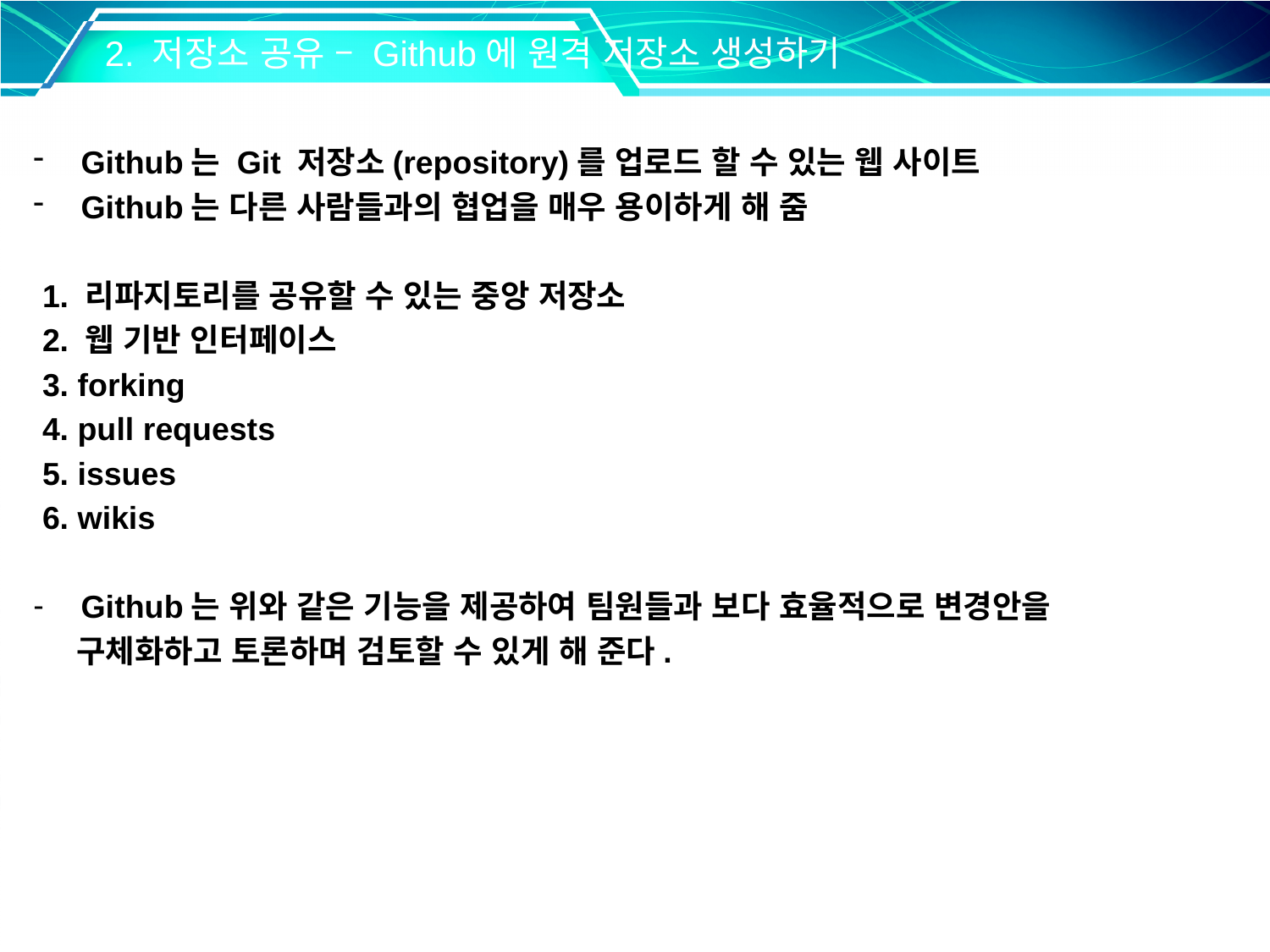

2. 저장소 공유 – Github에 원격 저장소 생성하기
Github는 Git 저장소(repository)를 업로드 할 수 있는 웹 사이트
Github는 다른 사람들과의 협업을 매우 용이하게 해 줌

 1. 리파지토리를 공유할 수 있는 중앙 저장소
 2. 웹 기반 인터페이스
 3. forking
 4. pull requests
 5. issues
 6. wikis

Github는 위와 같은 기능을 제공하여 팀원들과 보다 효율적으로 변경안을
    구체화하고 토론하며 검토할 수 있게 해 준다.